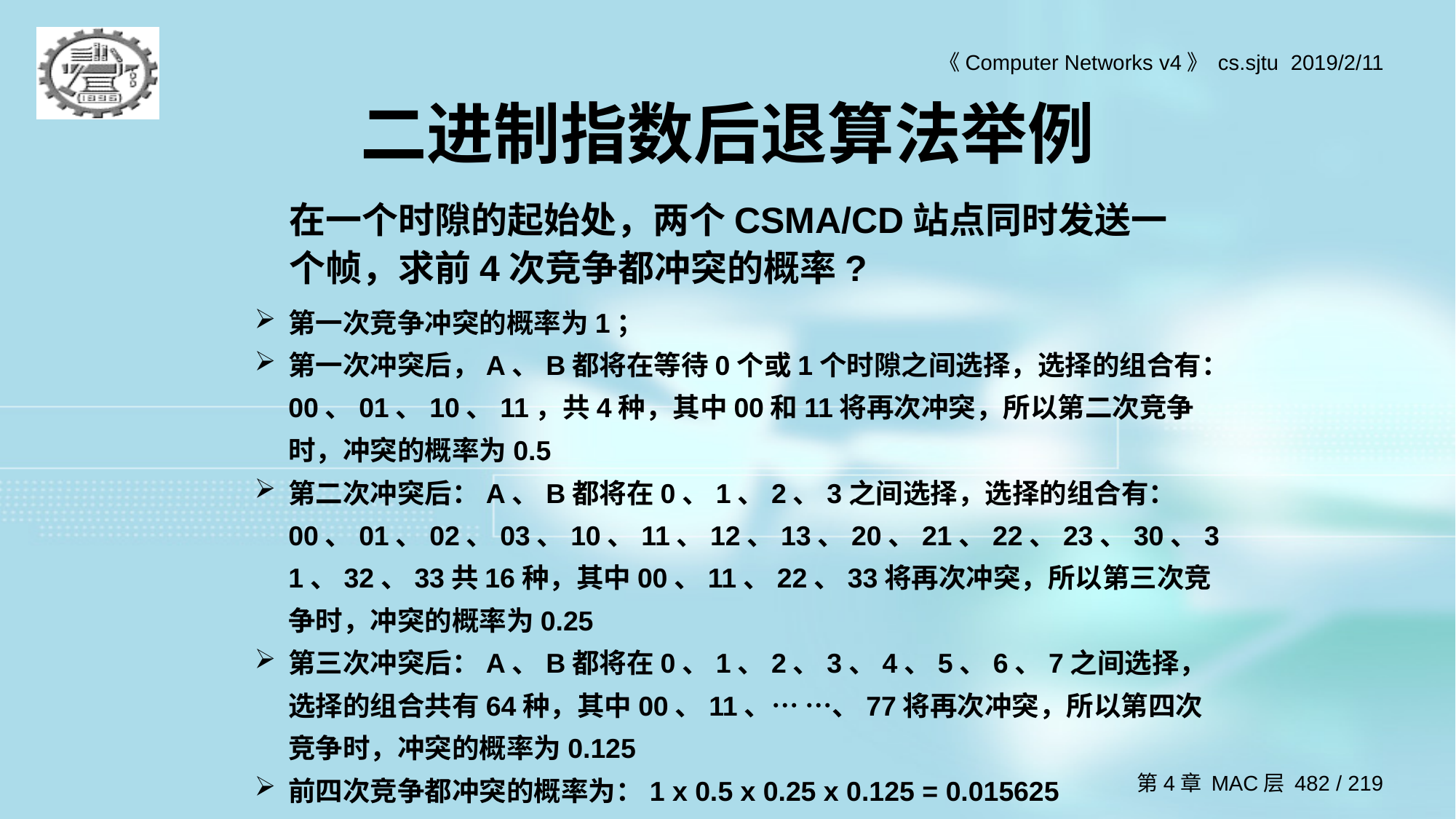

# 二进制指数后退算法举例
在一个时隙的起始处，两个CSMA/CD站点同时发送一个帧，求前4次竞争都冲突的概率?
第一次竞争冲突的概率为1；
第一次冲突后，A、B都将在等待0个或1个时隙之间选择，选择的组合有：00、01、10、11，共4种，其中00和11将再次冲突，所以第二次竞争时，冲突的概率为0.5
第二次冲突后：A、B都将在0、1、2、3之间选择，选择的组合有：00、01、02、03、10、11、12、13、20、21、22、23、30、31、32、33共16种，其中00、11、22、33将再次冲突，所以第三次竞争时，冲突的概率为0.25
第三次冲突后：A、B都将在0、1、2、3、4、5、6、7之间选择，选择的组合共有64种，其中00、11、… …、77将再次冲突，所以第四次竞争时，冲突的概率为0.125
前四次竞争都冲突的概率为：1 x 0.5 x 0.25 x 0.125 = 0.015625